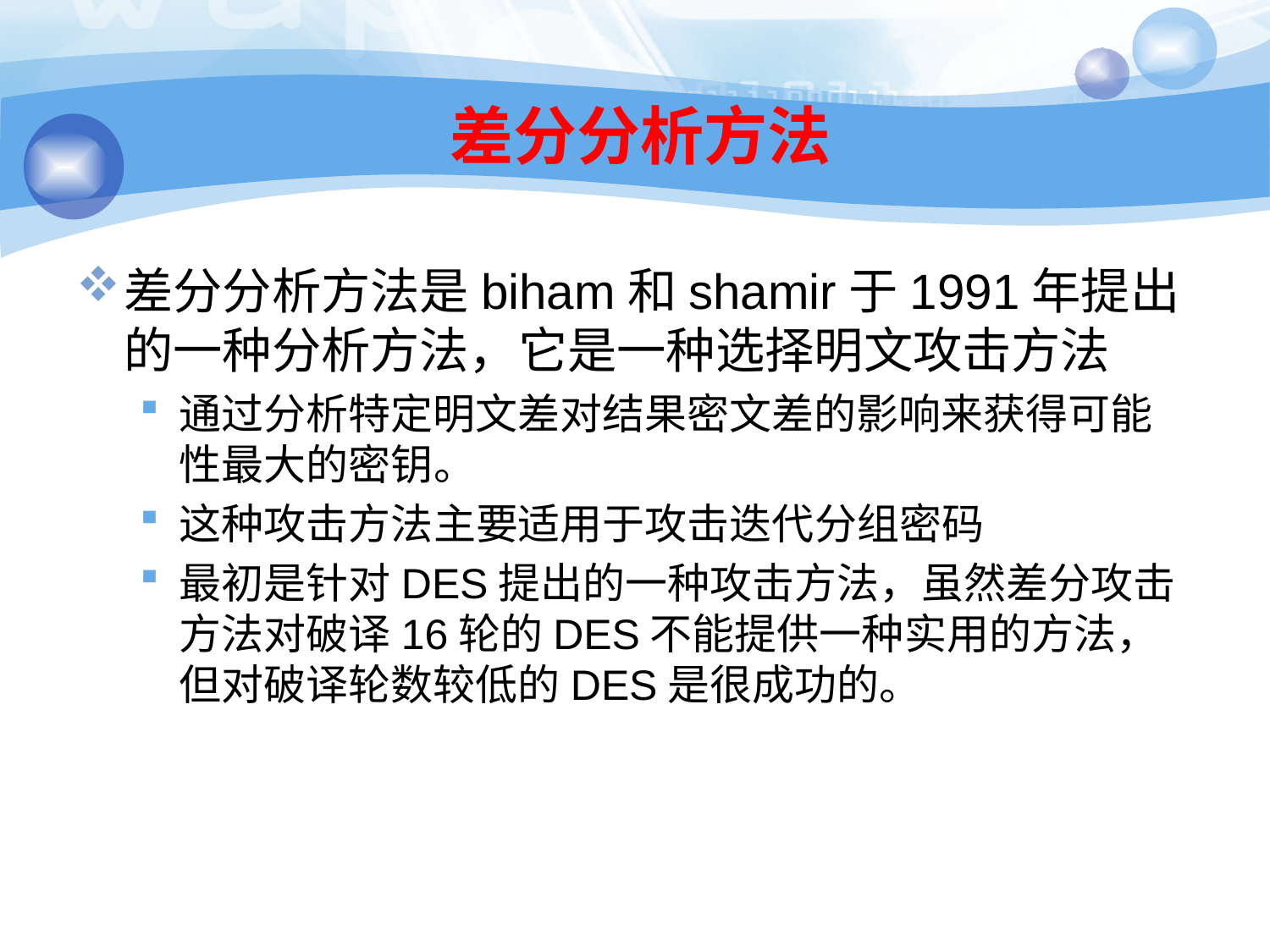

# 差分分析方法
差分分析方法是biham和shamir于1991年提出的一种分析方法，它是一种选择明文攻击方法
通过分析特定明文差对结果密文差的影响来获得可能性最大的密钥。
这种攻击方法主要适用于攻击迭代分组密码
最初是针对DES提出的一种攻击方法，虽然差分攻击方法对破译16轮的DES不能提供一种实用的方法，但对破译轮数较低的DES是很成功的。